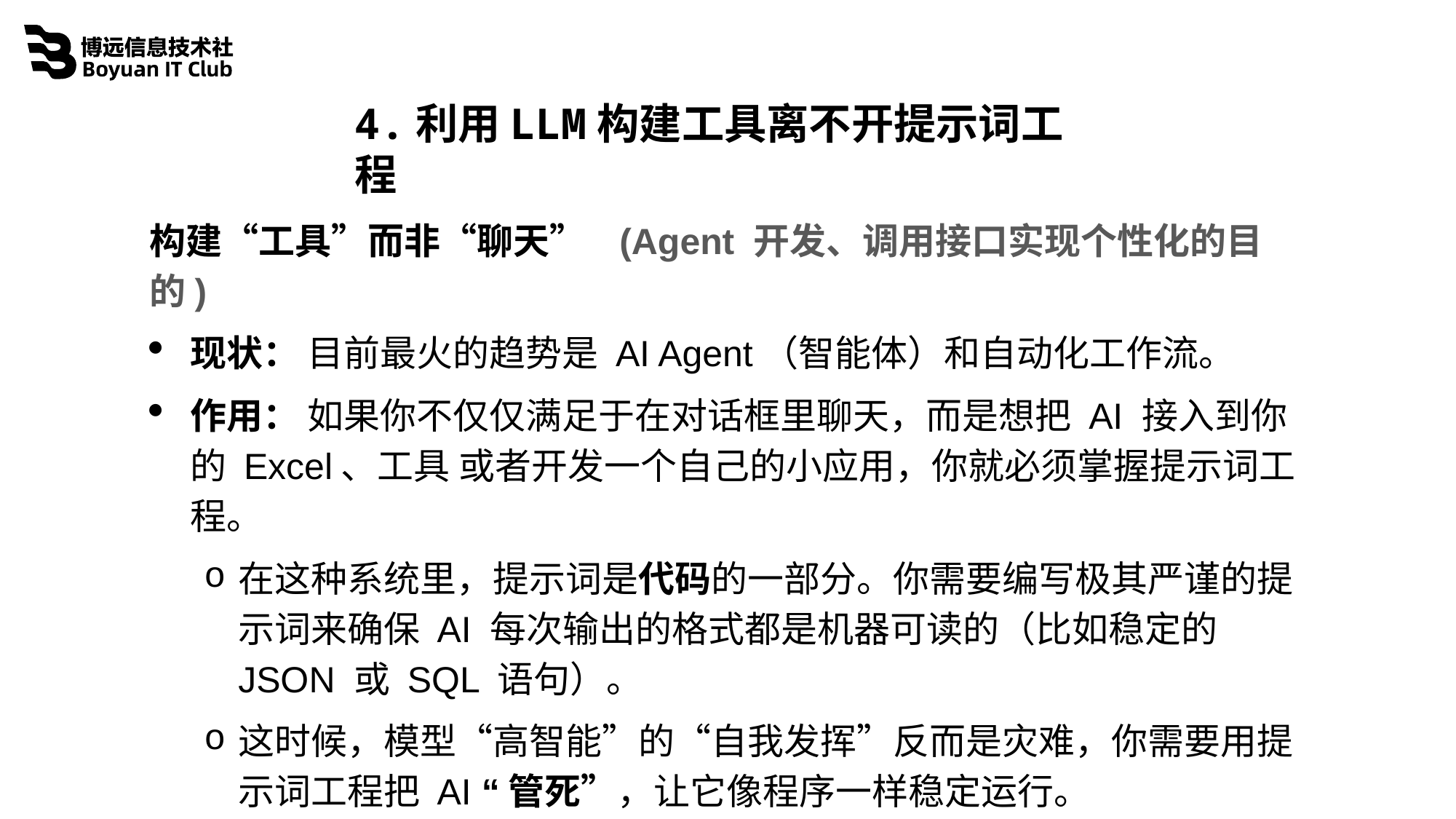

4.利用LLM构建工具离不开提示词工程
构建“工具”而非“聊天”   (Agent 开发、调用接口实现个性化的目的)
现状： 目前最火的趋势是 AI Agent（智能体）和自动化工作流。
作用： 如果你不仅仅满足于在对话框里聊天，而是想把 AI 接入到你的 Excel、工具 或者开发一个自己的小应用，你就必须掌握提示词工程。
在这种系统里，提示词是代码的一部分。你需要编写极其严谨的提示词来确保 AI 每次输出的格式都是机器可读的（比如稳定的 JSON 或 SQL 语句）。
这时候，模型“高智能”的“自我发挥”反而是灾难，你需要用提示词工程把 AI “管死”，让它像程序一样稳定运行。